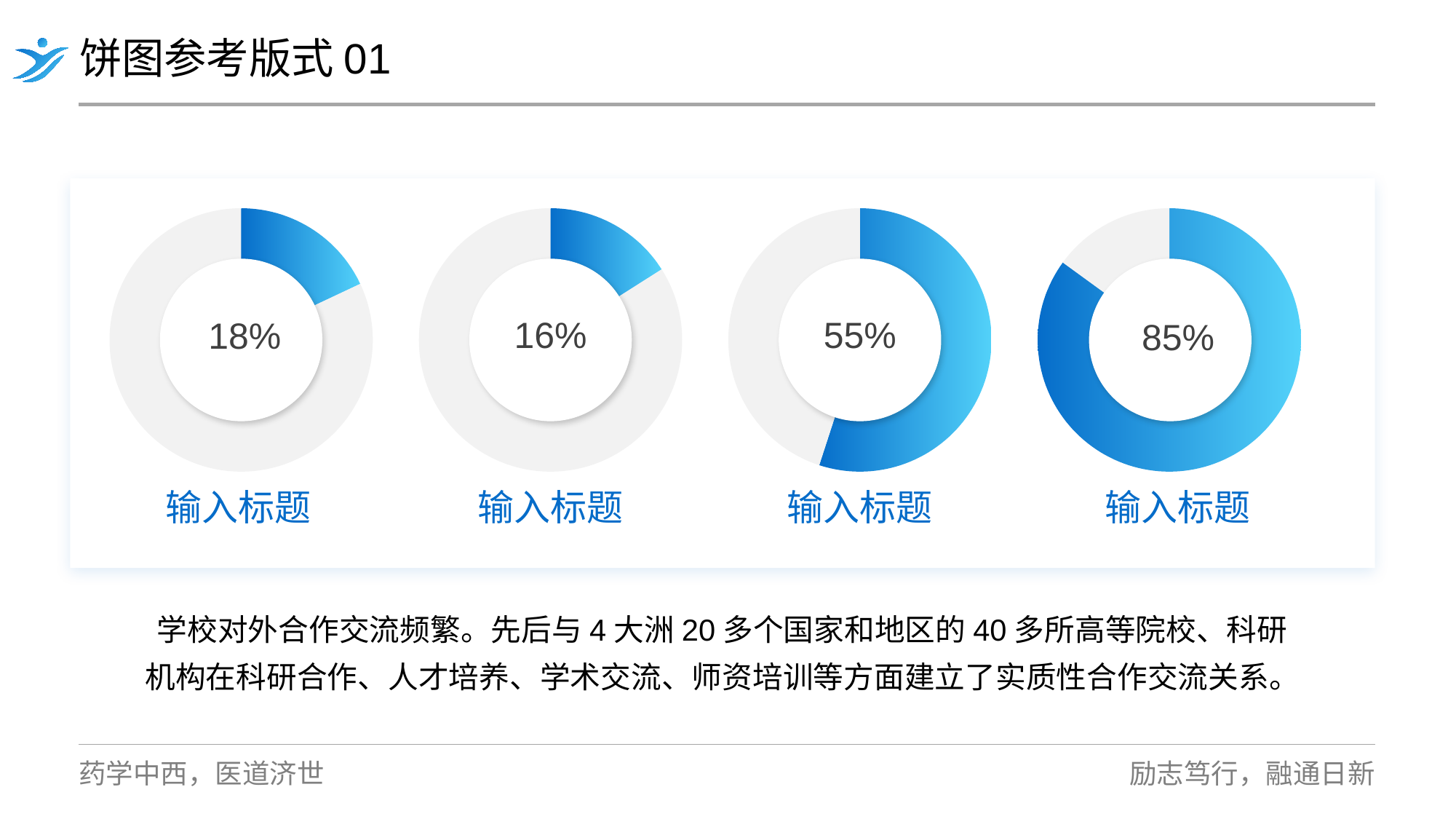

饼图参考版式01

### Chart

| Category | 销售额 |
|---|---|
| 第一季度 | 0.18 |
| 第二季度 | 0.8200000000000001 |

### Chart

| Category | 销售额 |
|---|---|
| 第一季度 | 0.16 |
| 第二季度 | 0.84 |

### Chart

| Category | 销售额 |
|---|---|
| 第一季度 | 0.55 |
| 第二季度 | 0.44999999999999996 |

### Chart

| Category | 销售额 |
|---|---|
| 第一季度 | 0.85 |
| 第二季度 | 0.15000000000000002 |
18%

16%

55%

85%
输入标题
输入标题
输入标题
输入标题
学校对外合作交流频繁。先后与4大洲20多个国家和地区的40多所高等院校、科研机构在科研合作、人才培养、学术交流、师资培训等方面建立了实质性合作交流关系。